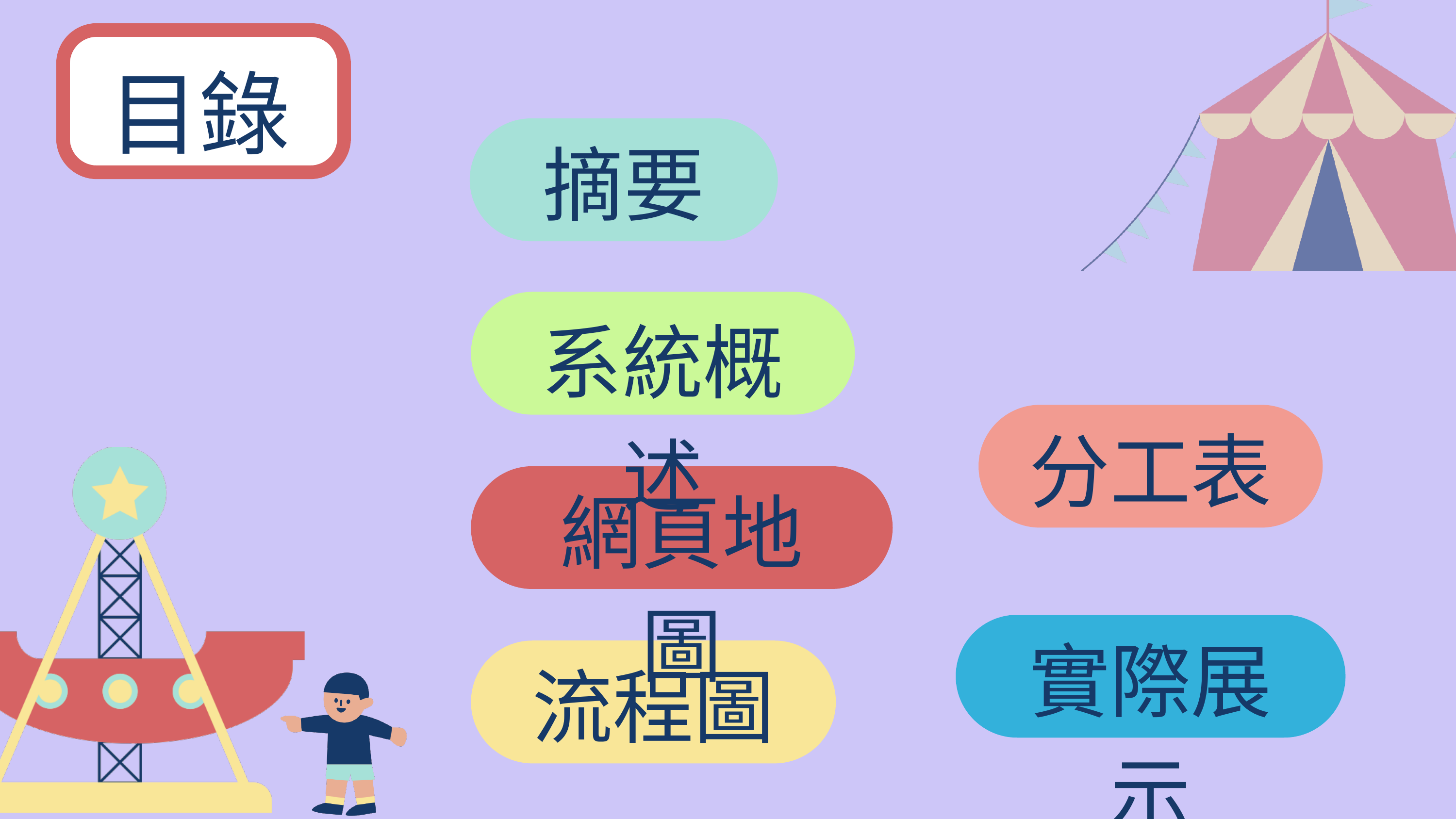

目錄
摘要

系統概述
分工表

網頁地圖

實際展示

流程圖